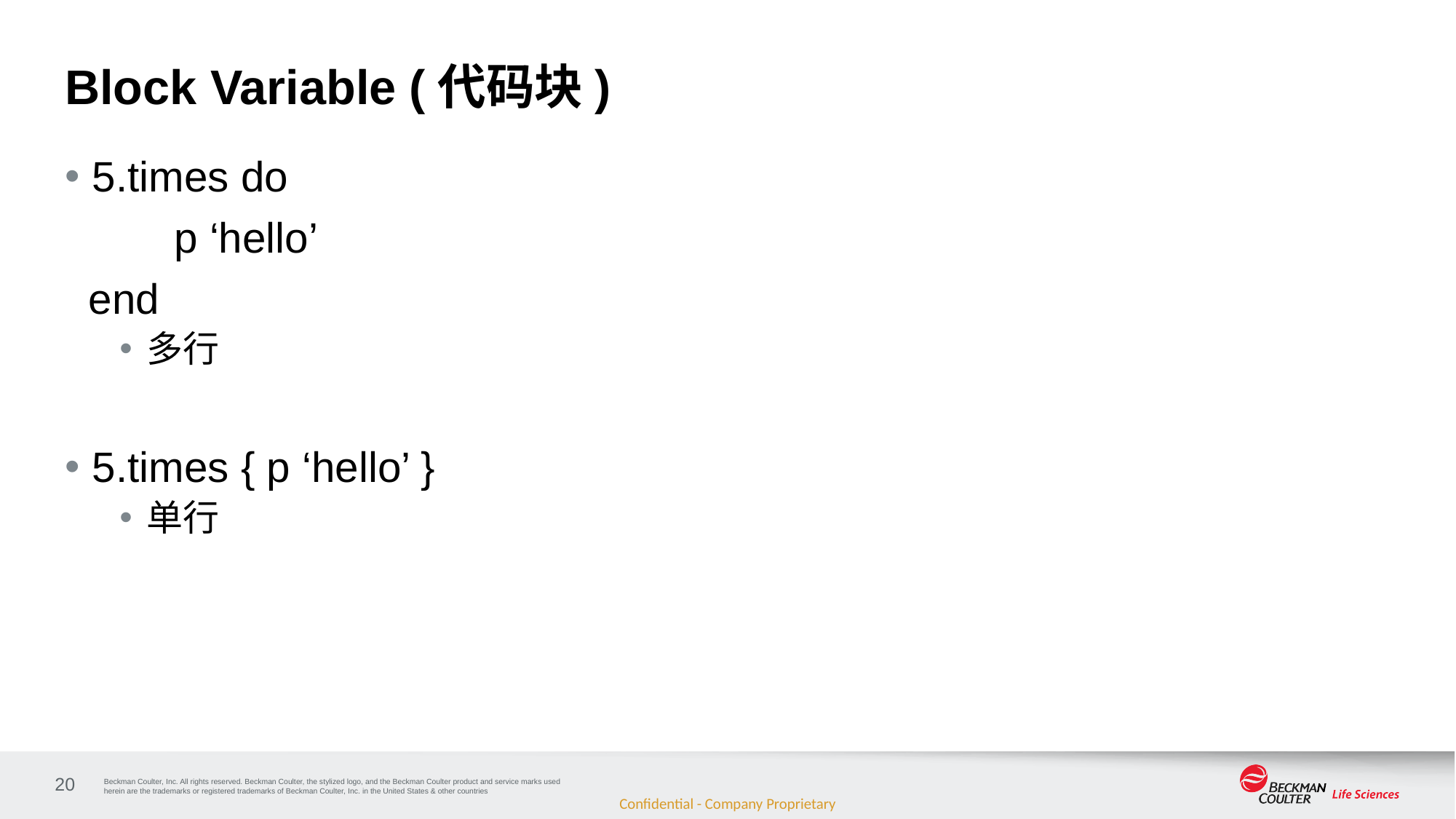

# Block Variable (代码块)
5.times do
	p ‘hello’
  end
多行

5.times { p ‘hello’ }
单行